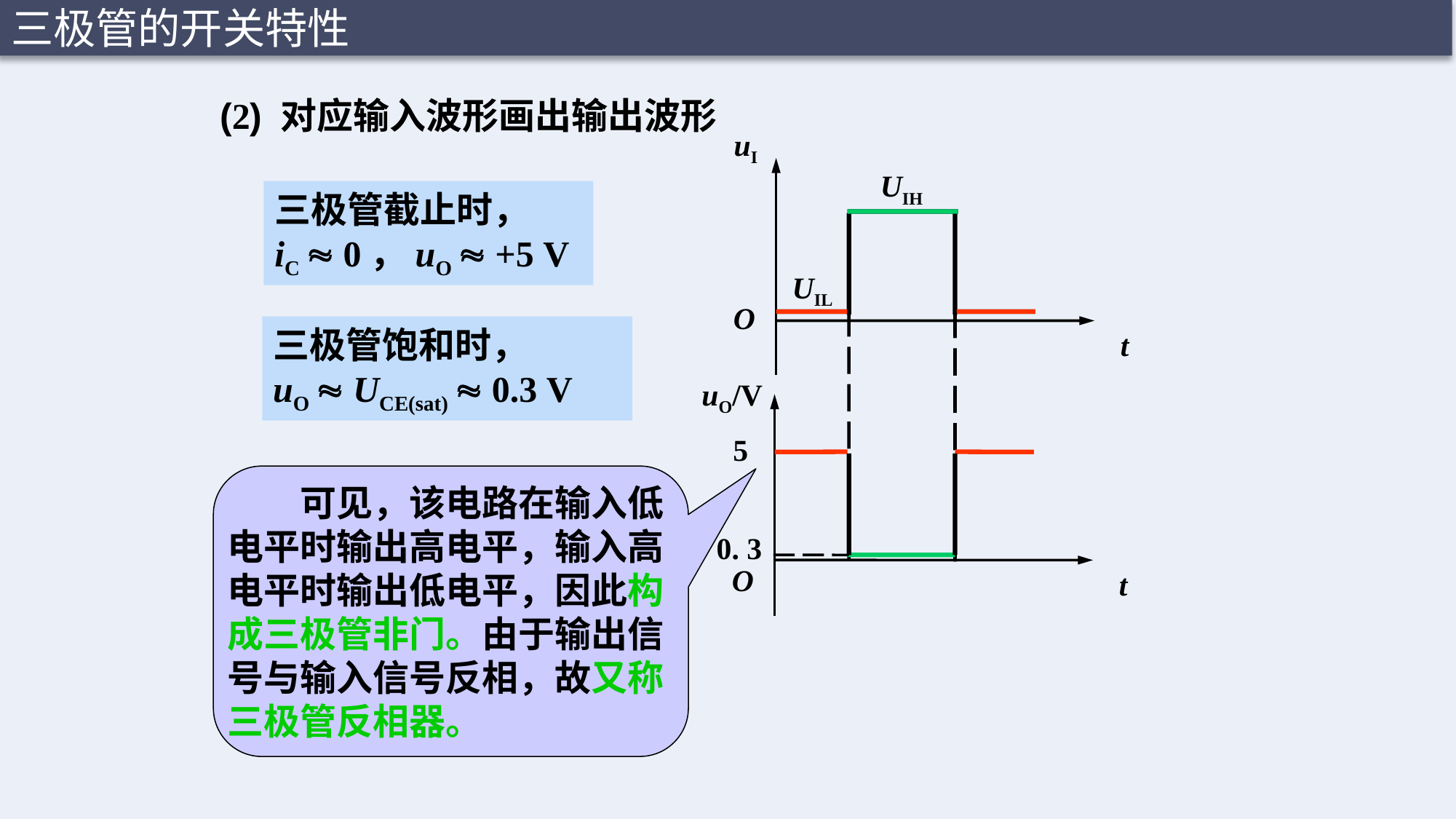

三极管的开关特性
(2) 对应输入波形画出输出波形
uI

UIH

UIL

t
O
三极管截止时，
iC ≈ 0，uO ≈ +5 V

uO/V

5

O

t

三极管饱和时，
uO ≈ UCE(sat) ≈ 0.3 V

0. 3

　　可见，该电路在输入低电平时输出高电平，输入高电平时输出低电平，因此构成三极管非门。由于输出信号与输入信号反相，故又称三极管反相器。